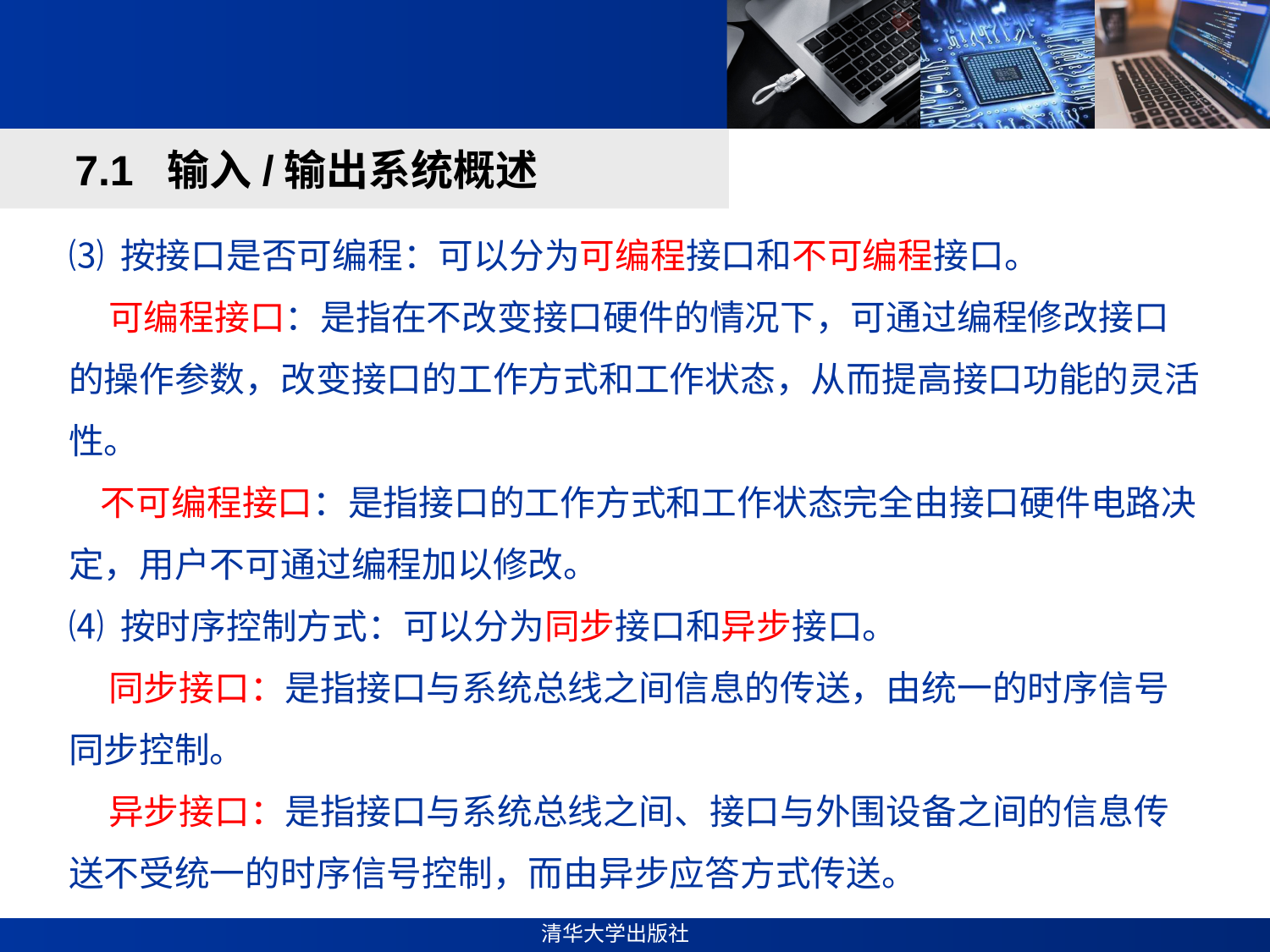

#
7.1  输入/输出系统概述
⑶ 按接口是否可编程：可以分为可编程接口和不可编程接口。
    可编程接口：是指在不改变接口硬件的情况下，可通过编程修改接口的操作参数，改变接口的工作方式和工作状态，从而提高接口功能的灵活性。
   不可编程接口：是指接口的工作方式和工作状态完全由接口硬件电路决定，用户不可通过编程加以修改。
⑷ 按时序控制方式：可以分为同步接口和异步接口。
    同步接口：是指接口与系统总线之间信息的传送，由统一的时序信号同步控制。
    异步接口：是指接口与系统总线之间、接口与外围设备之间的信息传送不受统一的时序信号控制，而由异步应答方式传送。